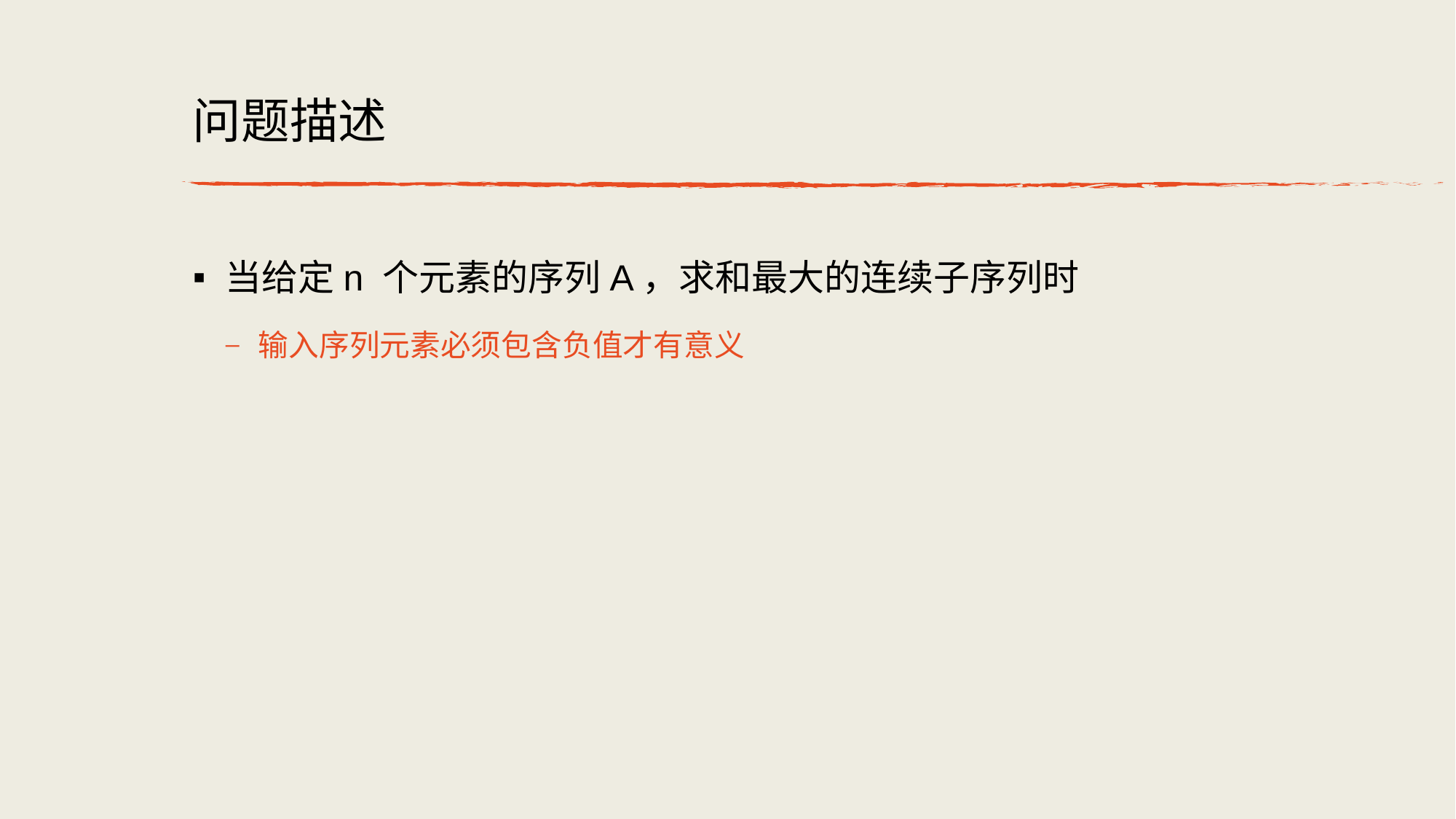

# 问题描述
当给定n 个元素的序列A，求和最⼤的连续⼦序列时
输⼊序列元素必须包含负值才有意义